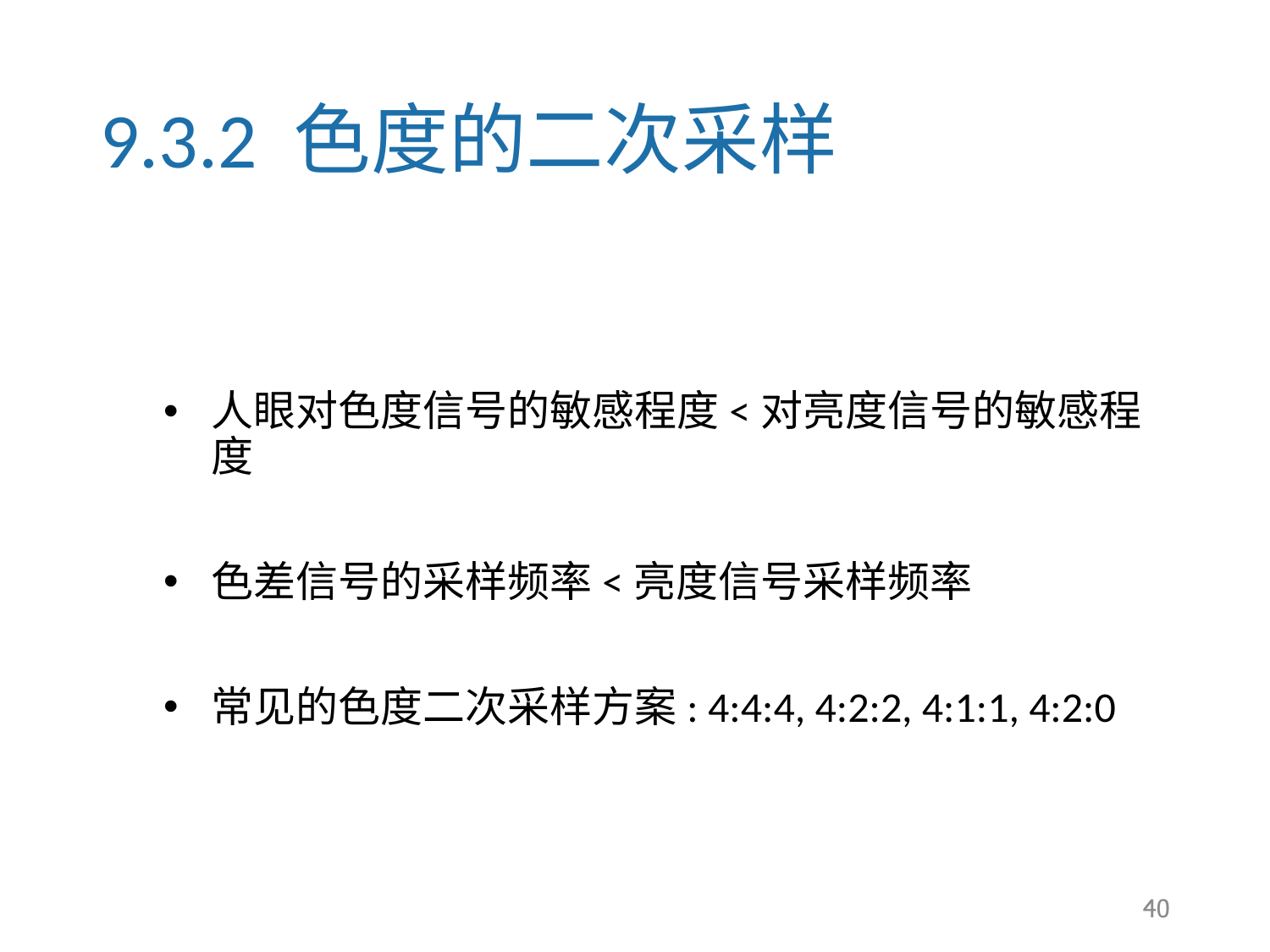

# 9.3.2 色度的二次采样

人眼对色度信号的敏感程度<对亮度信号的敏感程度

色差信号的采样频率<亮度信号采样频率

常见的色度二次采样方案: 4:4:4, 4:2:2, 4:1:1, 4:2:0
40